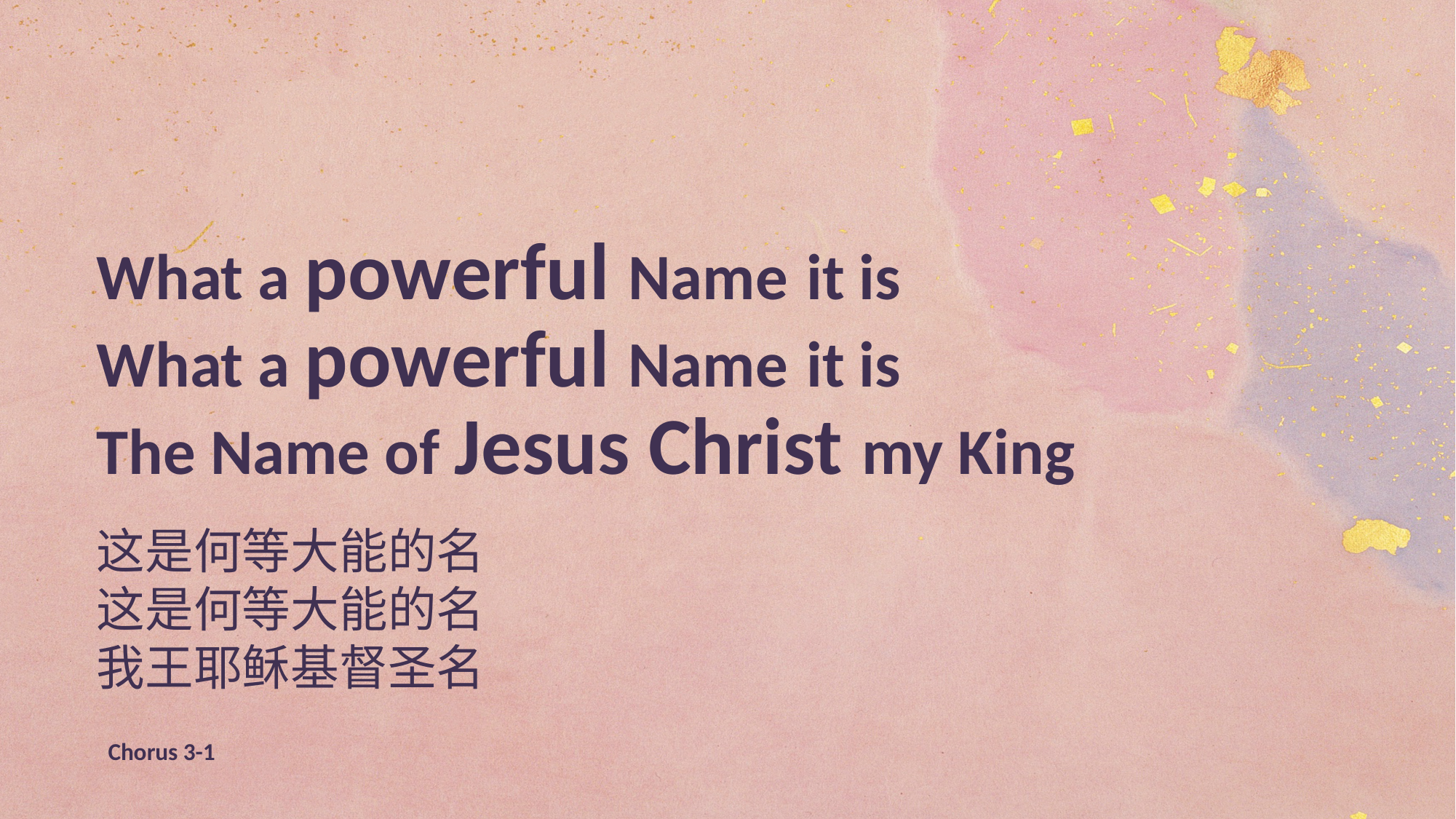

What a powerful Name it is
What a powerful Name it is
The Name of Jesus Christ my King

这是何等大能的名
这是何等大能的名
我王耶稣基督圣名
Chorus 3-1